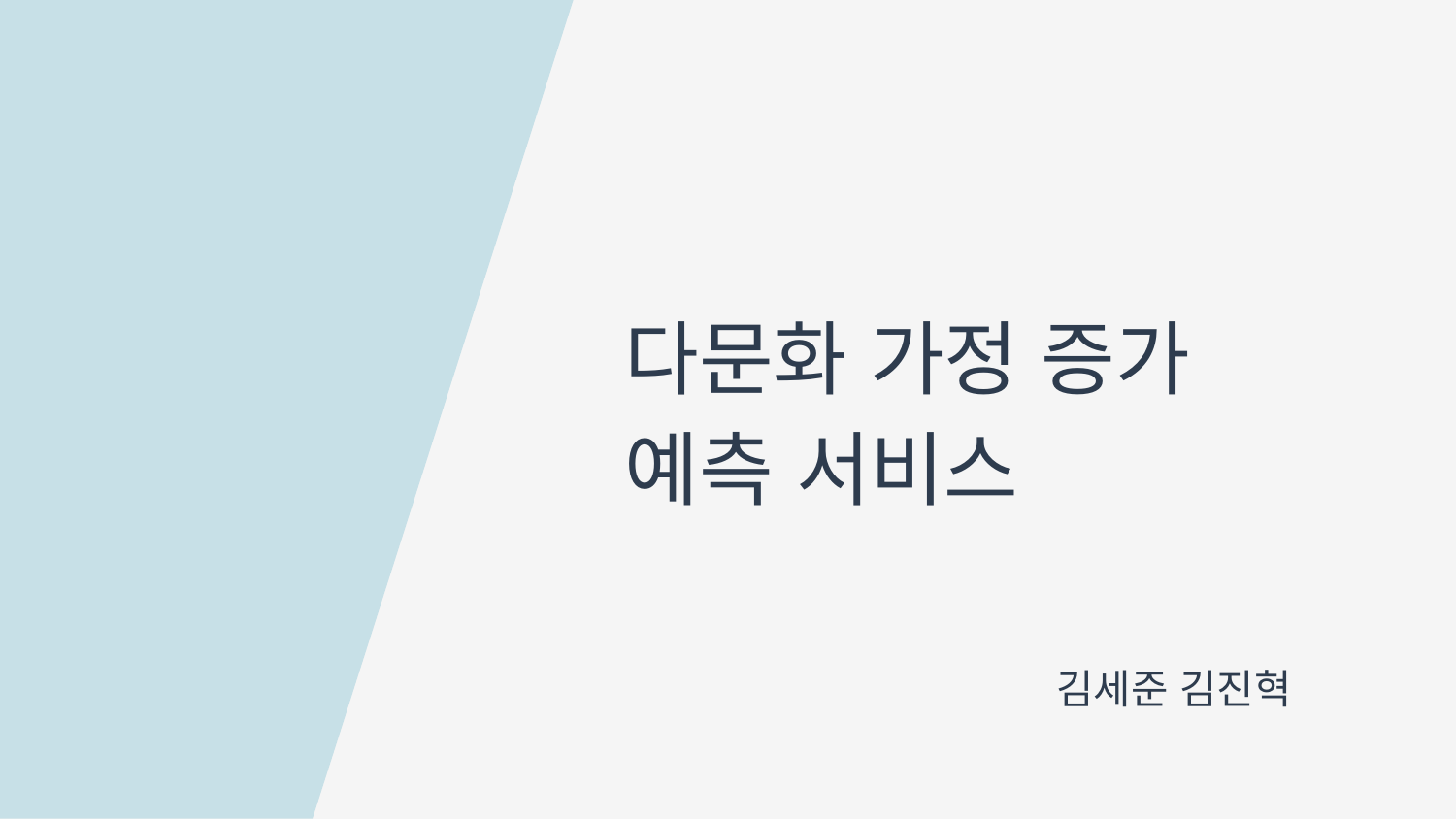

다문화 가정 증가
예측 서비스

김세준 김진혁